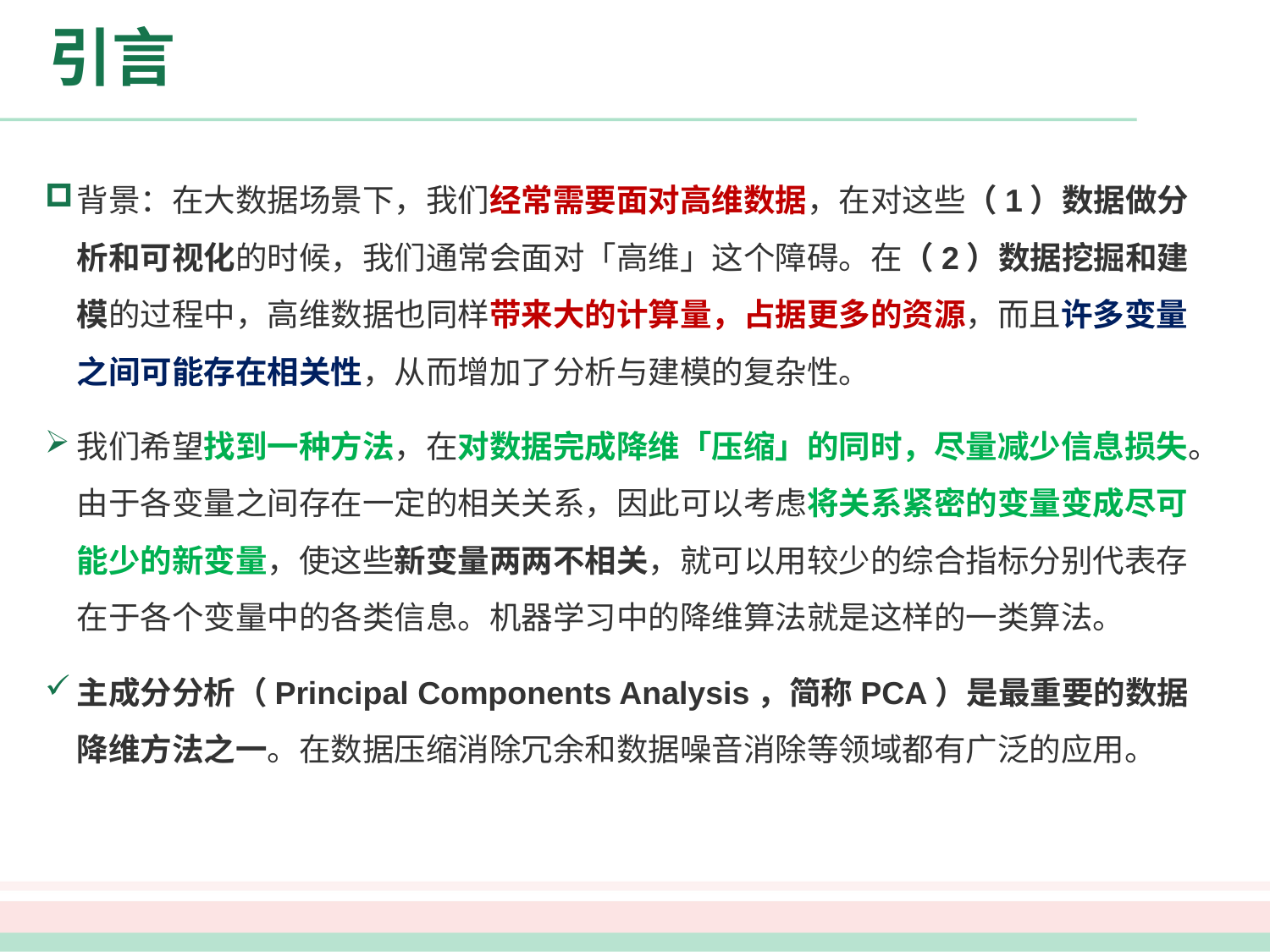

# 引言
背景：在大数据场景下，我们经常需要面对高维数据，在对这些（1）数据做分析和可视化的时候，我们通常会面对「高维」这个障碍。在（2）数据挖掘和建模的过程中，高维数据也同样带来大的计算量，占据更多的资源，而且许多变量之间可能存在相关性，从而增加了分析与建模的复杂性。
我们希望找到一种方法，在对数据完成降维「压缩」的同时，尽量减少信息损失。由于各变量之间存在一定的相关关系，因此可以考虑将关系紧密的变量变成尽可能少的新变量，使这些新变量两两不相关，就可以用较少的综合指标分别代表存在于各个变量中的各类信息。机器学习中的降维算法就是这样的一类算法。
主成分分析（Principal Components Analysis，简称PCA）是最重要的数据降维方法之一。在数据压缩消除冗余和数据噪音消除等领域都有广泛的应用。